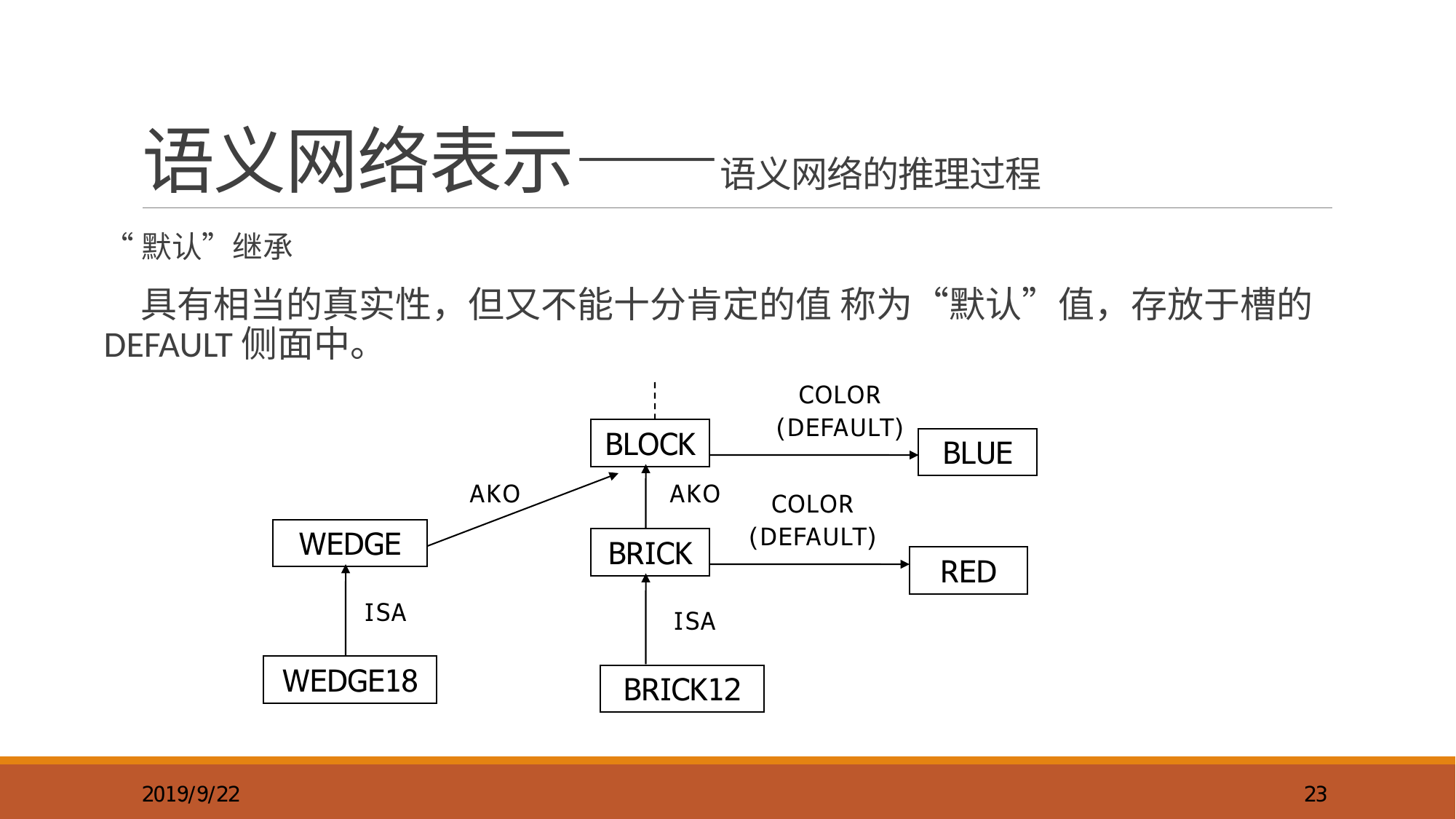

23
# 语义网络表示——语义网络的推理过程
“默认”继承
      具有相当的真实性，但又不能十分肯定的值 称为“默认”值，存放于槽的DEFAULT侧面中。

COLOR
(DEFAULT)
BLOCK
BLUE

AKO
AKO
COLOR
(DEFAULT)
WEDGE
BRICK
RED

ISA
ISA
WEDGE18
BRICK12
2019/9/22